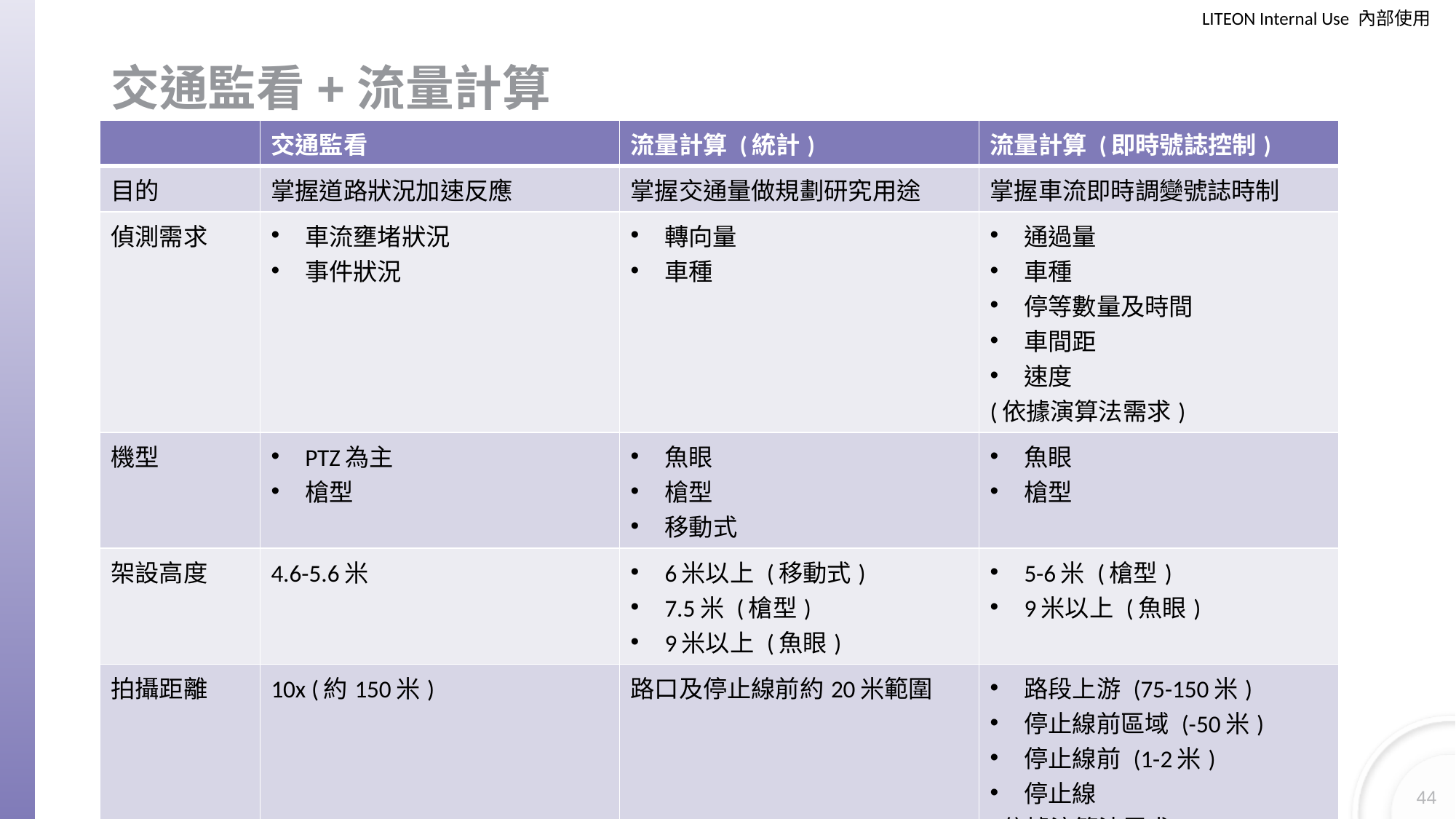

# 交通監看+流量計算
|  | 交通監看 | 流量計算 (統計) | 流量計算 (即時號誌控制) |
| --- | --- | --- | --- |
| 目的 | 掌握道路狀況加速反應 | 掌握交通量做規劃研究用途 | 掌握車流即時調變號誌時制 |
| 偵測需求 | 車流壅堵狀況 事件狀況 | 轉向量 車種 | 通過量 車種 停等數量及時間 車間距 速度 (依據演算法需求) |
| 機型 | PTZ為主 槍型 | 魚眼 槍型 移動式 | 魚眼 槍型 |
| 架設高度 | 4.6-5.6米 | 6米以上 (移動式) 7.5米 (槍型) 9米以上 (魚眼) | 5-6米 (槍型) 9米以上 (魚眼) |
| 拍攝距離 | 10x (約150米) | 路口及停止線前約20米範圍 | 路段上游 (75-150米) 停止線前區域 (-50米) 停止線前 (1-2米) 停止線 (依據演算法需求) |
| 數量 (台灣) | 2,397 | 尚未查明 | 743-2,972 (743個路口) |
| 成本 | 約$18萬新台幣/攝影機 | 約$150萬新台幣/路口 | 約$135萬新台幣/路口 |
44